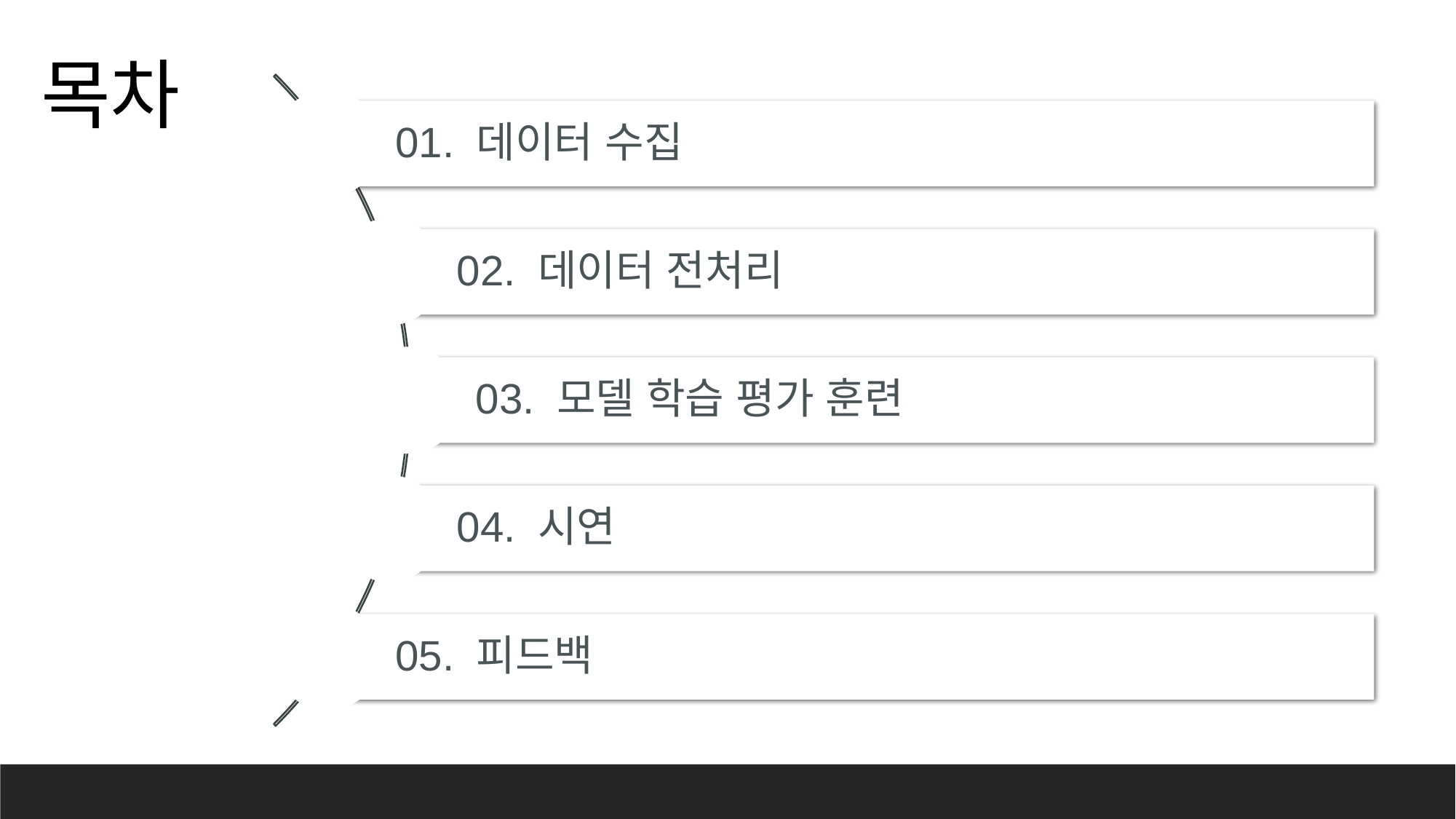

목차
01. 데이터 수집
02. 데이터 전처리
03. 모델 학습 평가 훈련
04. 시연
05. 피드백